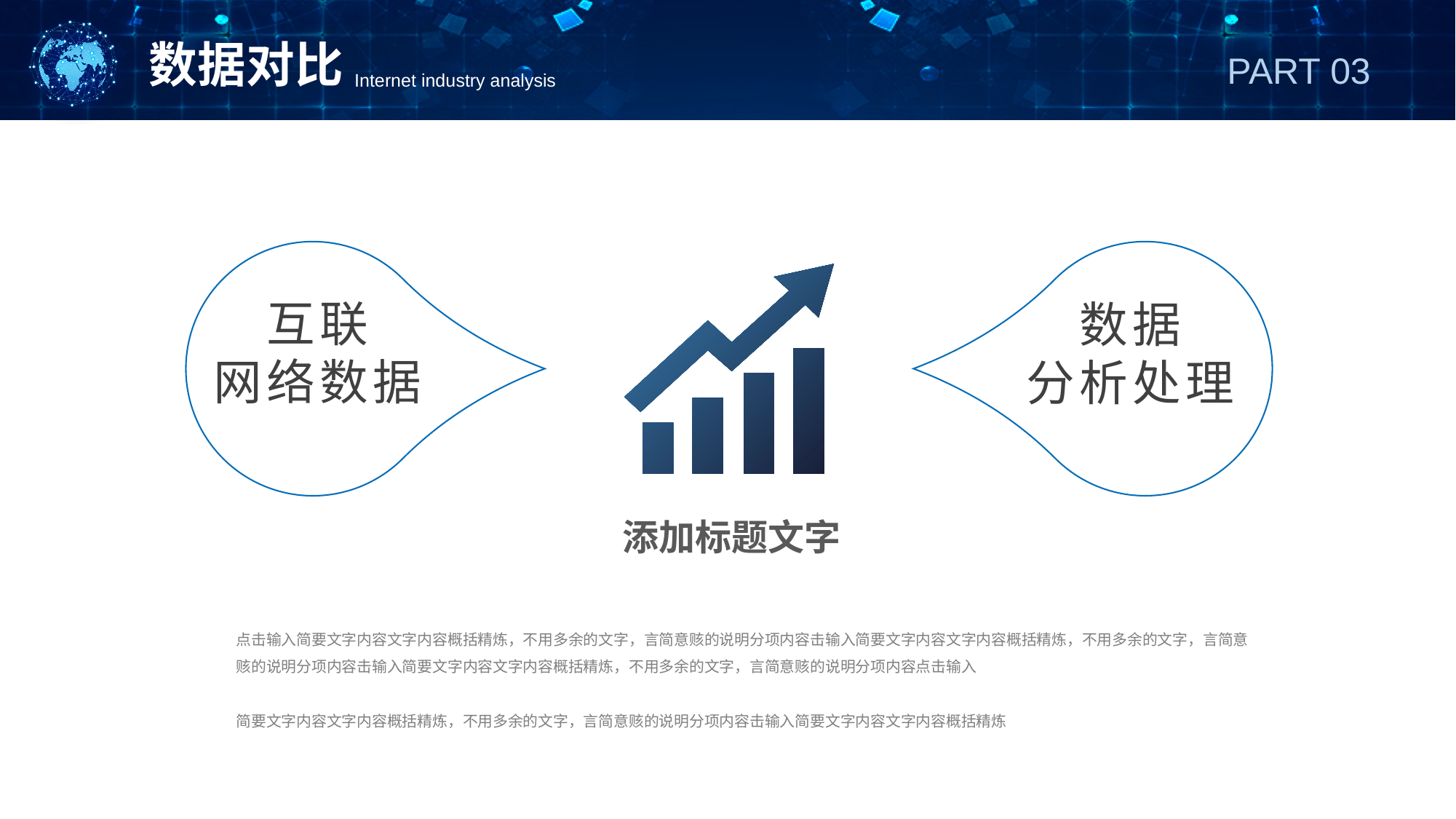

数据对比
Internet industry analysis
PART 03

互联
网络数据

数据
分析处理

添加标题文字
点击输入简要文字内容文字内容概括精炼，不用多余的文字，言简意赅的说明分项内容击输入简要文字内容文字内容概括精炼，不用多余的文字，言简意赅的说明分项内容击输入简要文字内容文字内容概括精炼，不用多余的文字，言简意赅的说明分项内容点击输入

简要文字内容文字内容概括精炼，不用多余的文字，言简意赅的说明分项内容击输入简要文字内容文字内容概括精炼